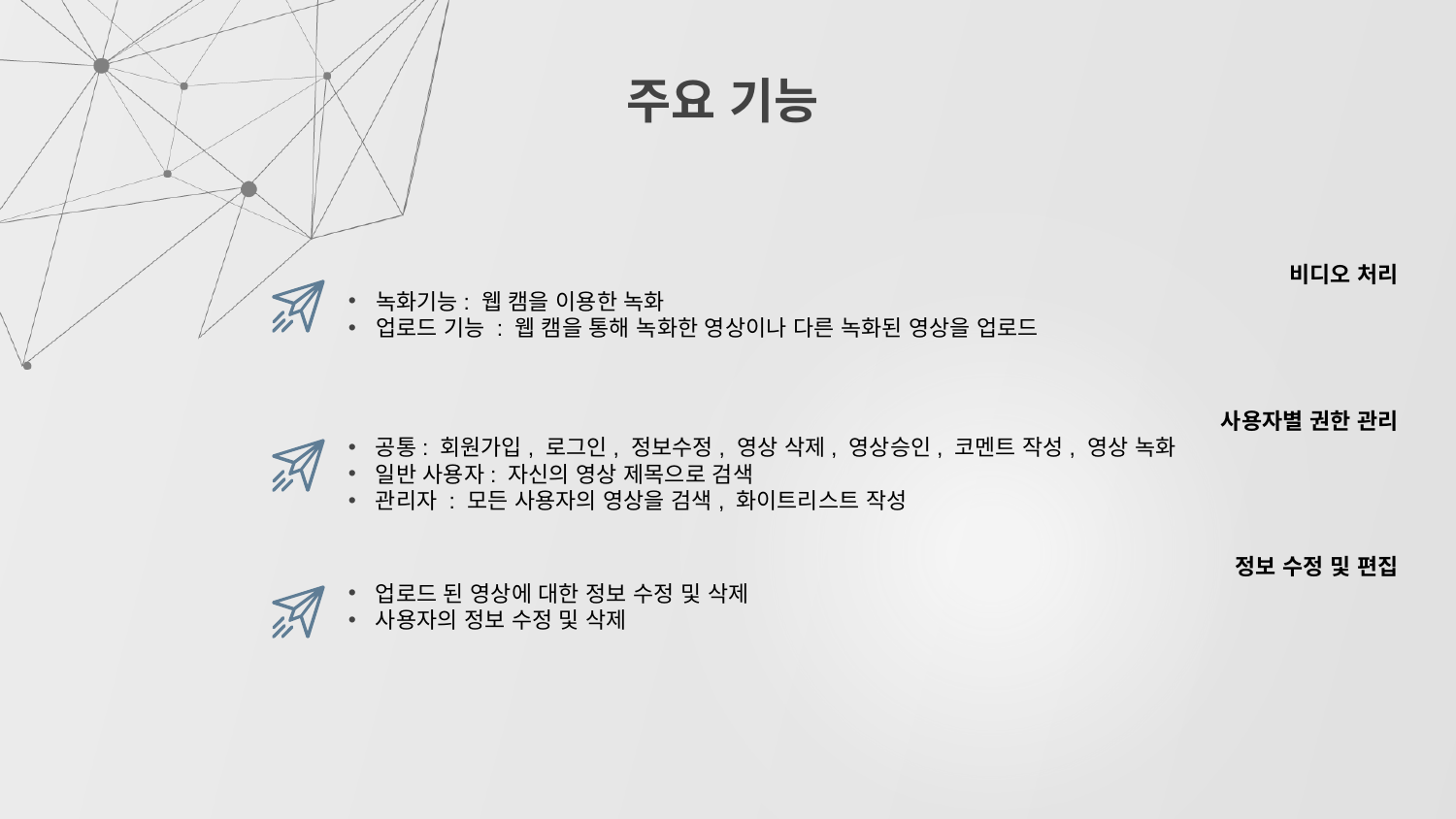

주요 기능
비디오 처리
녹화기능: 웹 캠을 이용한 녹화
업로드 기능 : 웹 캠을 통해 녹화한 영상이나 다른 녹화된 영상을 업로드

사용자별 권한 관리
공통: 회원가입, 로그인, 정보수정, 영상 삭제, 영상승인, 코멘트 작성, 영상 녹화
일반 사용자: 자신의 영상 제목으로 검색
관리자 : 모든 사용자의 영상을 검색, 화이트리스트 작성

정보 수정 및 편집
업로드 된 영상에 대한 정보 수정 및 삭제
사용자의 정보 수정 및 삭제